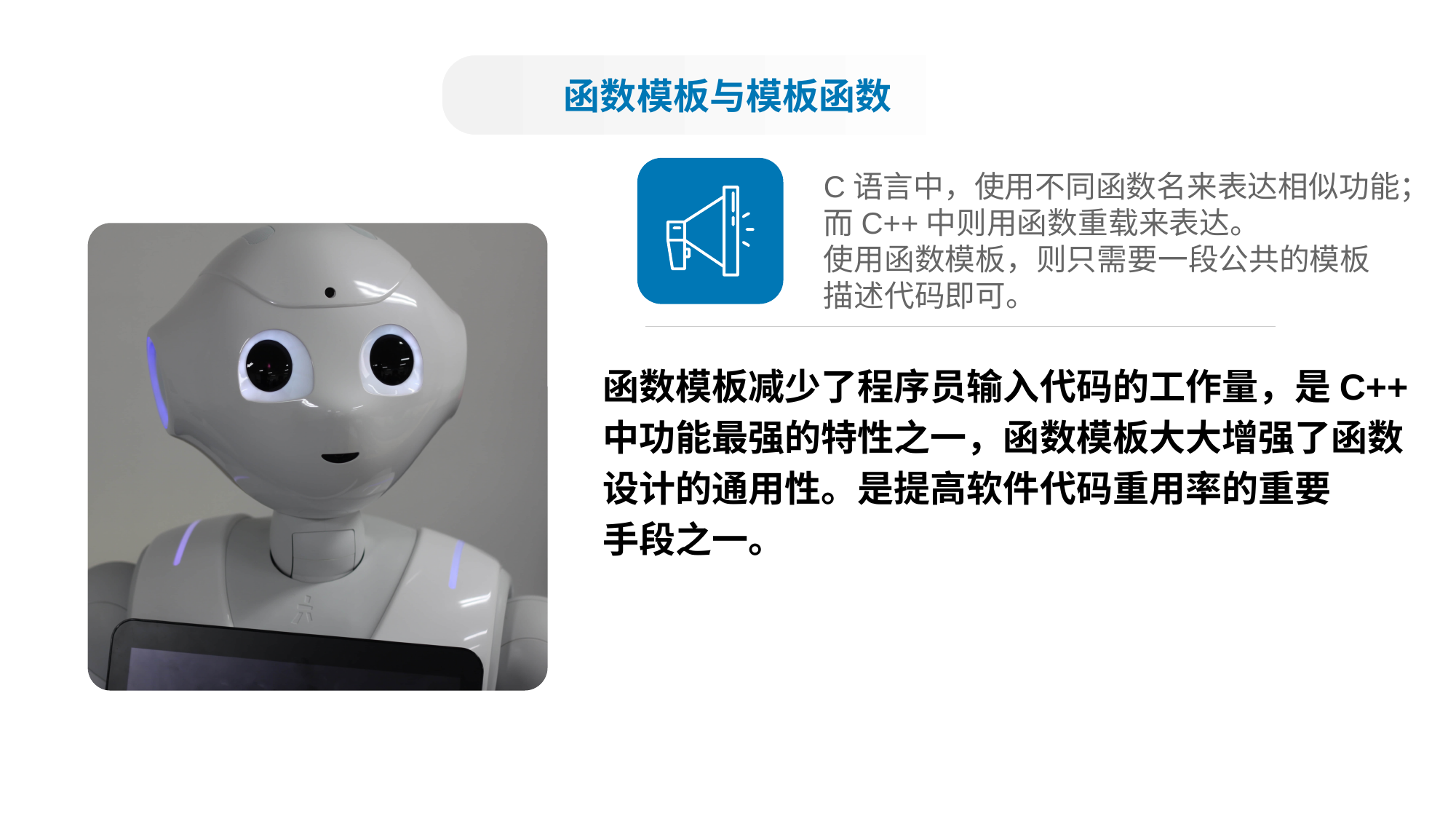

函数模板与模板函数

C语言中，使用不同函数名来表达相似功能；
而C++中则用函数重载来表达。
使用函数模板，则只需要一段公共的模板
描述代码即可。

函数模板减少了程序员输入代码的工作量，是C++
中功能最强的特性之一，函数模板大大增强了函数
设计的通用性。是提高软件代码重用率的重要
手段之一。